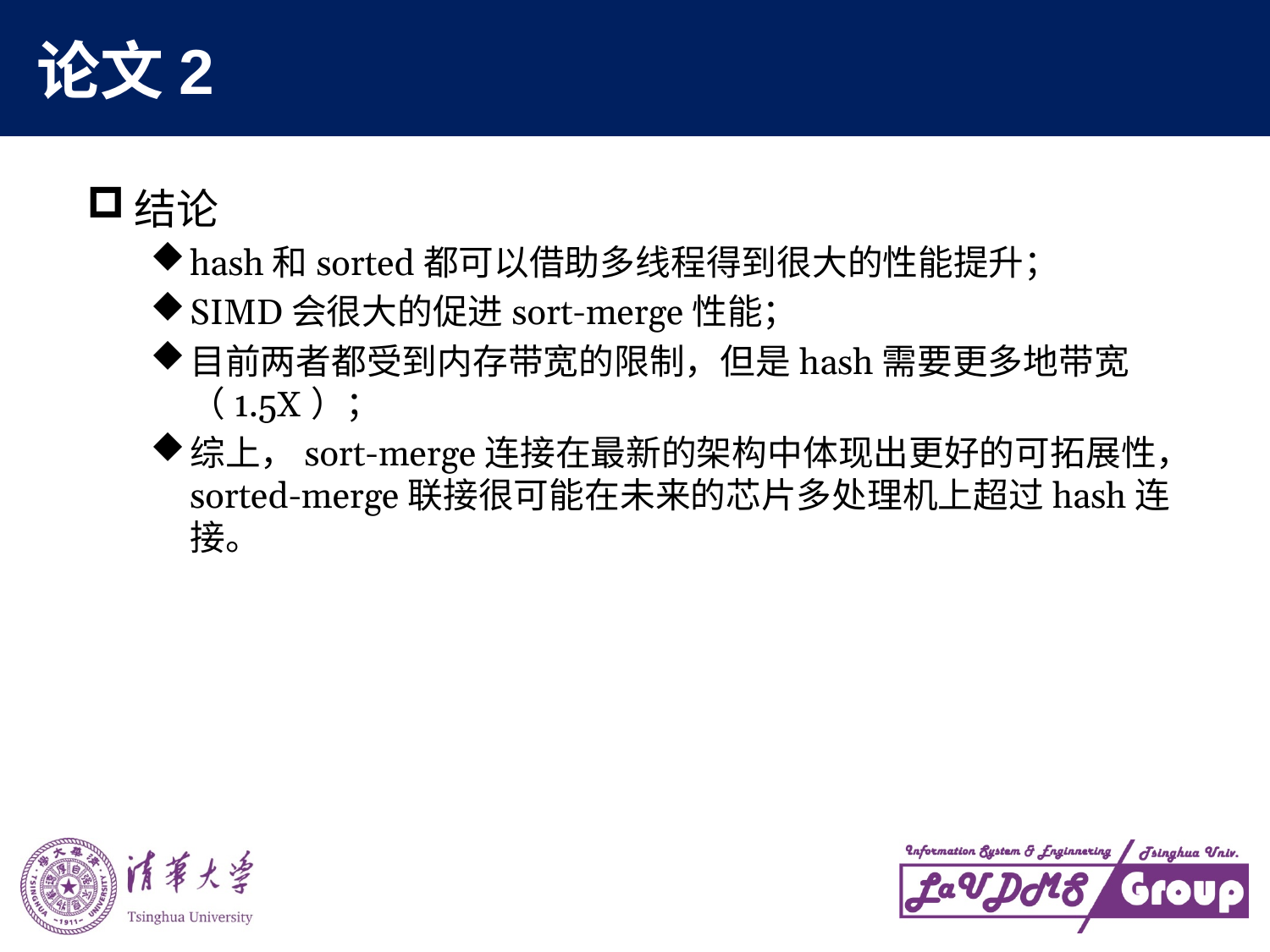

# 论文2
结论
hash和sorted都可以借助多线程得到很大的性能提升；
SIMD会很大的促进sort-merge性能；
目前两者都受到内存带宽的限制，但是hash需要更多地带宽（1.5X）；
综上，sort-merge连接在最新的架构中体现出更好的可拓展性，sorted-merge联接很可能在未来的芯片多处理机上超过hash连接。